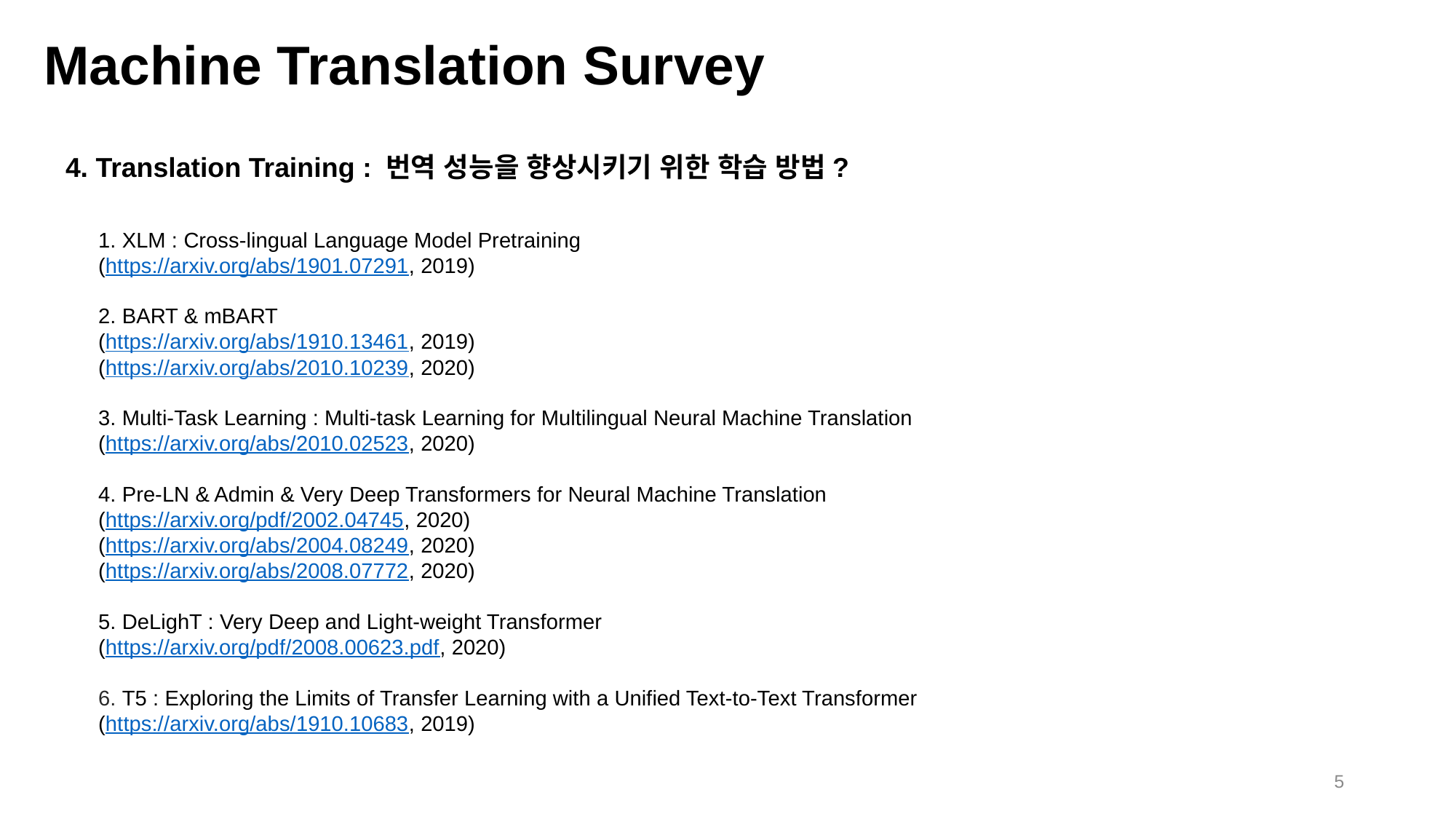

# Machine Translation Survey

4. Translation Training : 번역 성능을 향상시키기 위한 학습 방법?

1. XLM : Cross-lingual Language Model Pretraining
(https://arxiv.org/abs/1901.07291, 2019)

2. BART & mBART
(https://arxiv.org/abs/1910.13461, 2019)
(https://arxiv.org/abs/2010.10239, 2020)

3. Multi-Task Learning : Multi-task Learning for Multilingual Neural Machine Translation
(https://arxiv.org/abs/2010.02523, 2020)

4. Pre-LN & Admin & Very Deep Transformers for Neural Machine Translation
(https://arxiv.org/pdf/2002.04745, 2020)
(https://arxiv.org/abs/2004.08249, 2020)
(https://arxiv.org/abs/2008.07772, 2020)

5. DeLighT : Very Deep and Light-weight Transformer
(https://arxiv.org/pdf/2008.00623.pdf, 2020)

6. T5 : Exploring the Limits of Transfer Learning with a Unified Text-to-Text Transformer
(https://arxiv.org/abs/1910.10683, 2019)

5